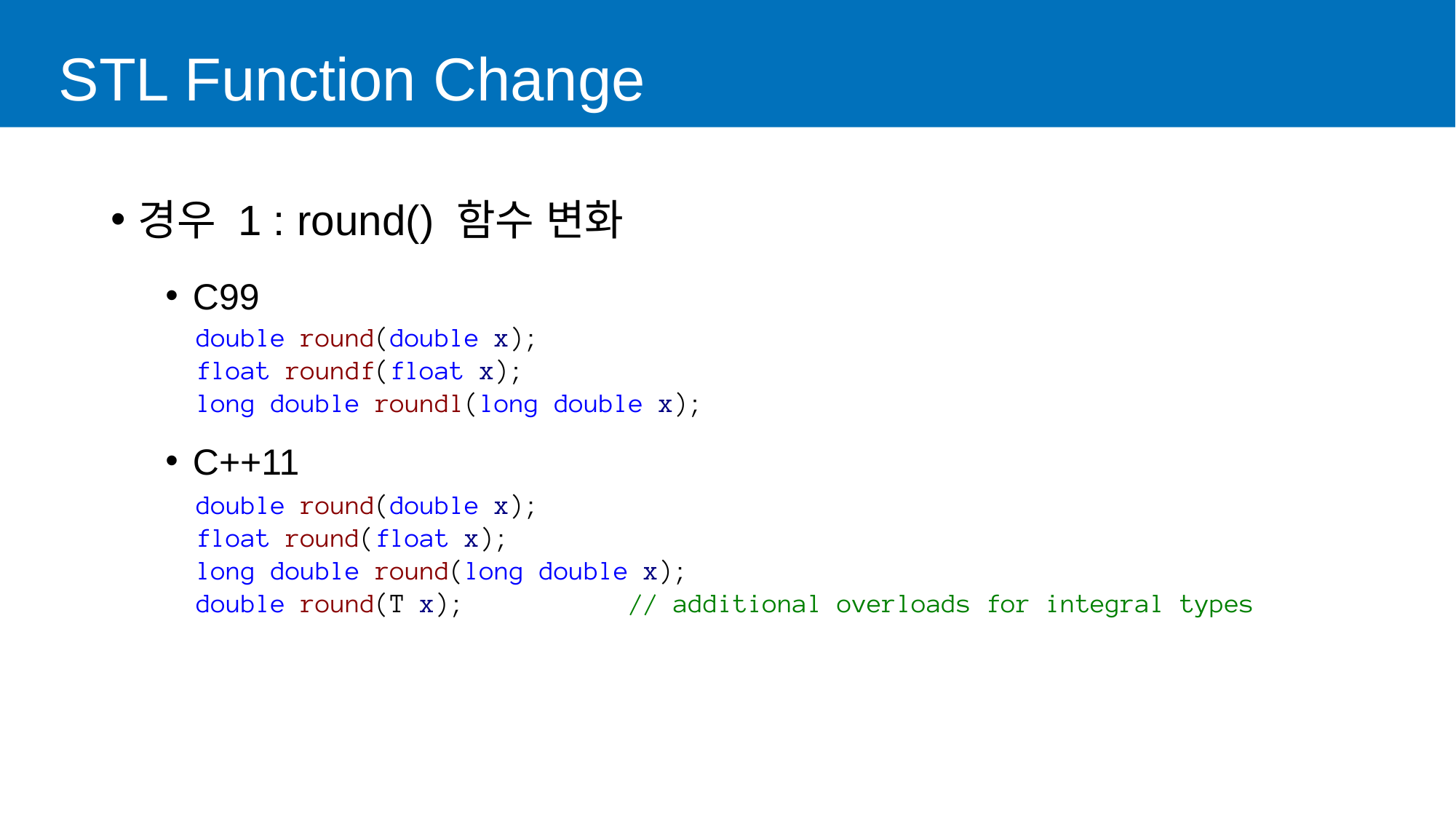

# STL Function Change
경우 1 : round() 함수 변화
C99

C++11
double round(double x);
float roundf(float x);
long double roundl(long double x);
double round(double x);
float round(float x);
long double round(long double x);
double round(T x);           // additional overloads for integral types